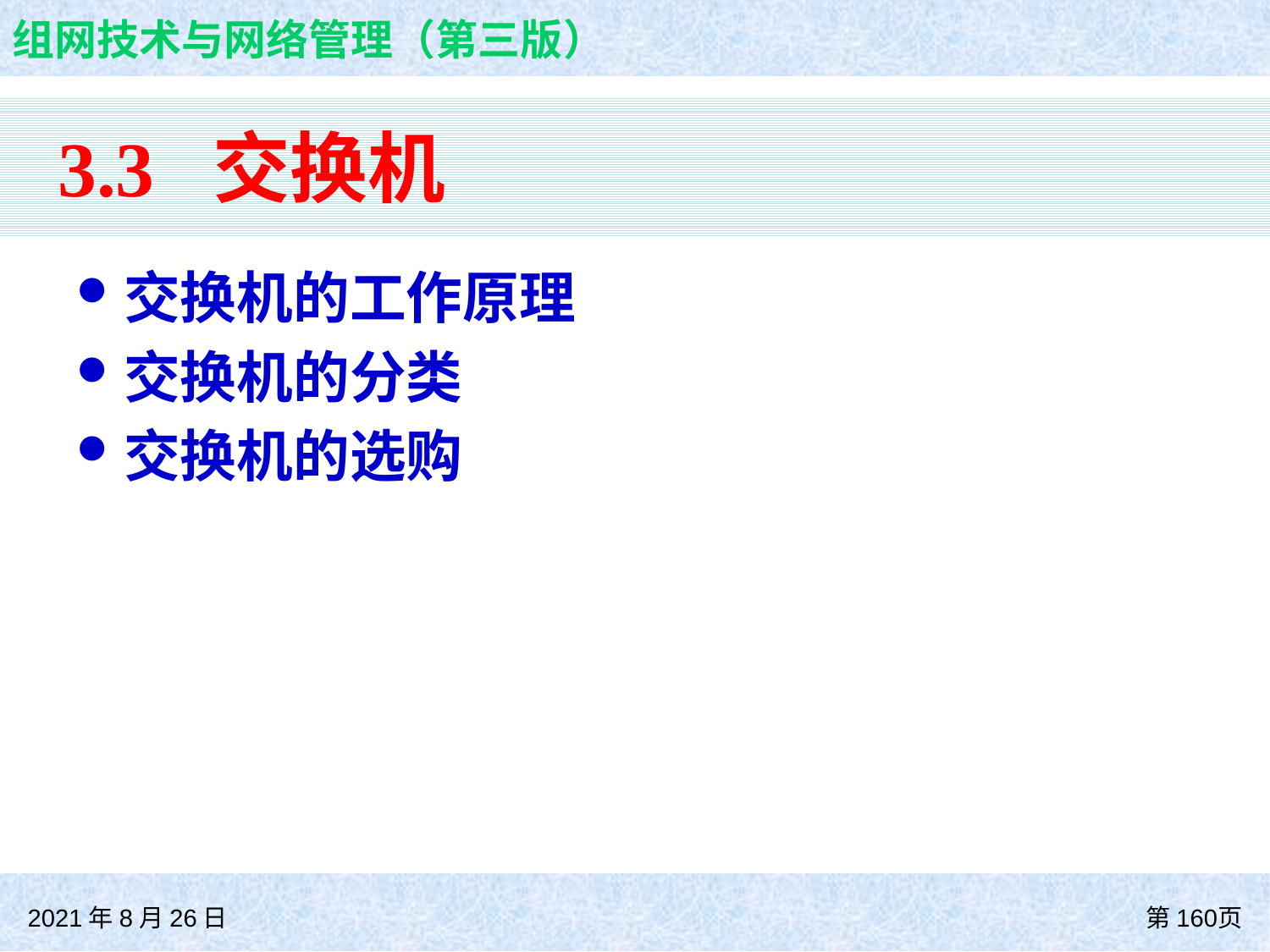

# 3.3  交换机
交换机的工作原理
交换机的分类
交换机的选购
2021年8月26日
第160页